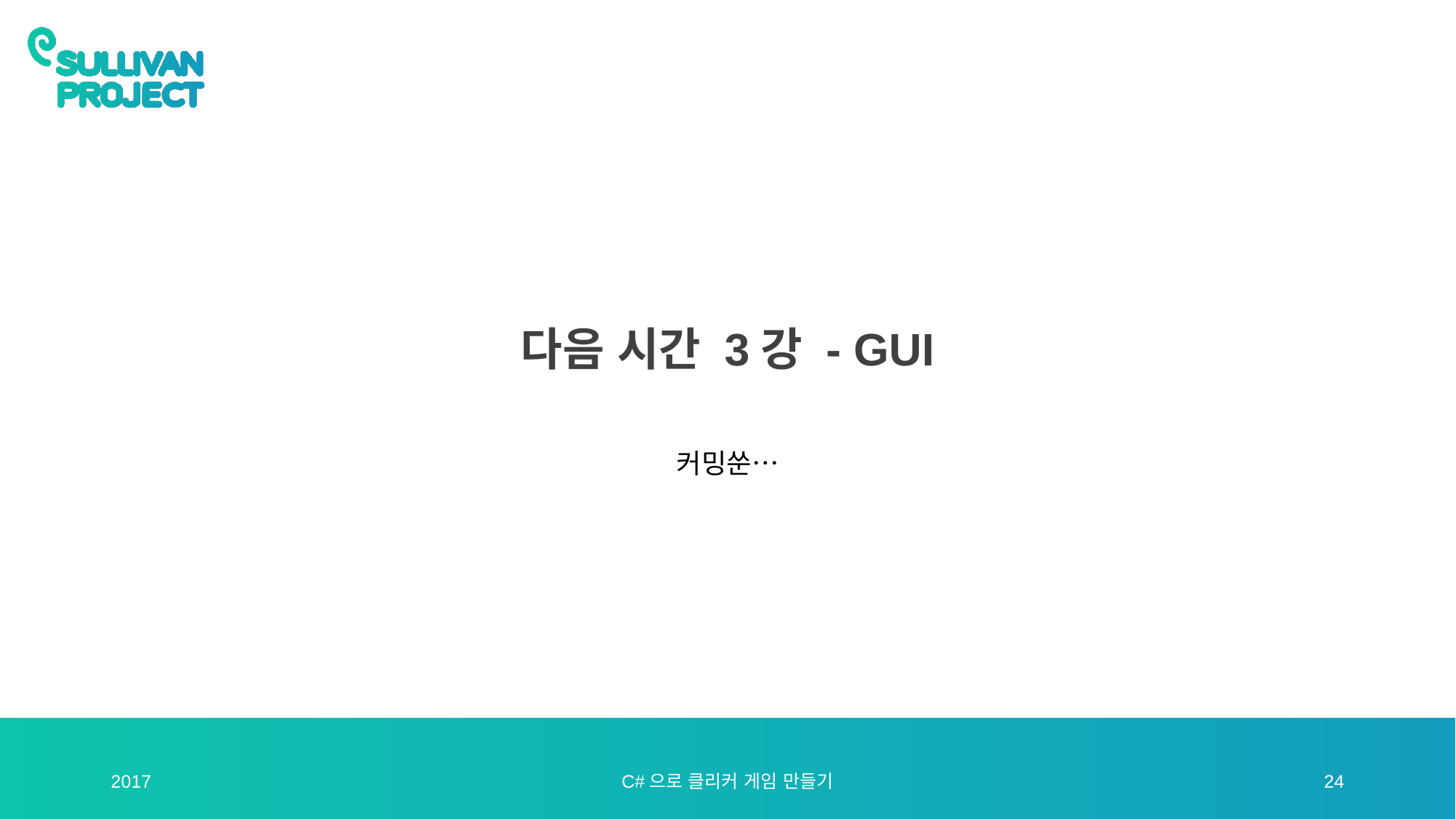

# 다음 시간 3강 - GUI
커밍쑨…
2017
C#으로 클리커 게임 만들기
24